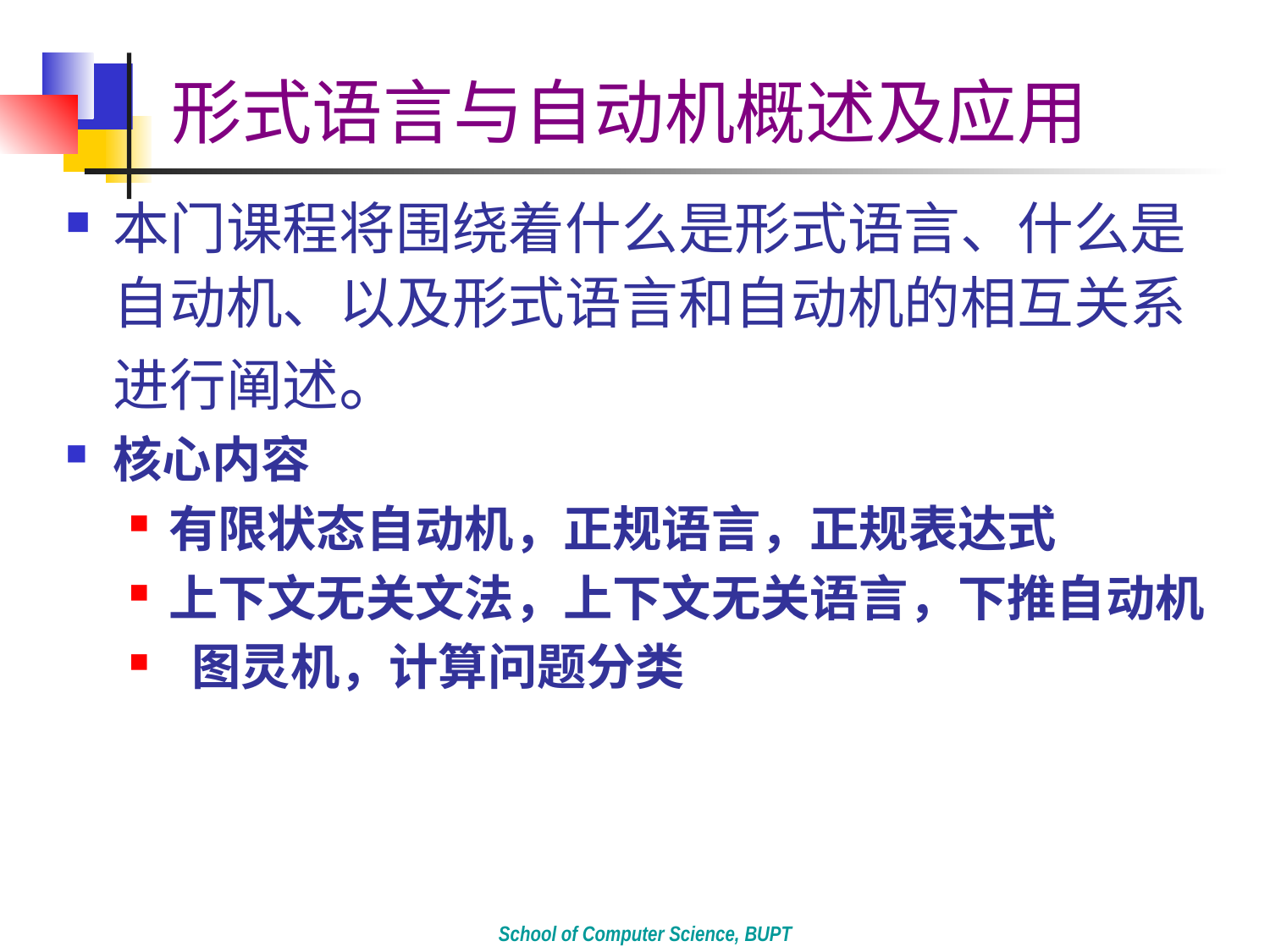

# 形式语言与自动机概述及应用
本门课程将围绕着什么是形式语言、什么是自动机、以及形式语言和自动机的相互关系进行阐述。
核心内容
有限状态自动机，正规语言，正规表达式
上下文无关文法，上下文无关语言，下推自动机
 图灵机，计算问题分类

School of Computer Science, BUPT
19